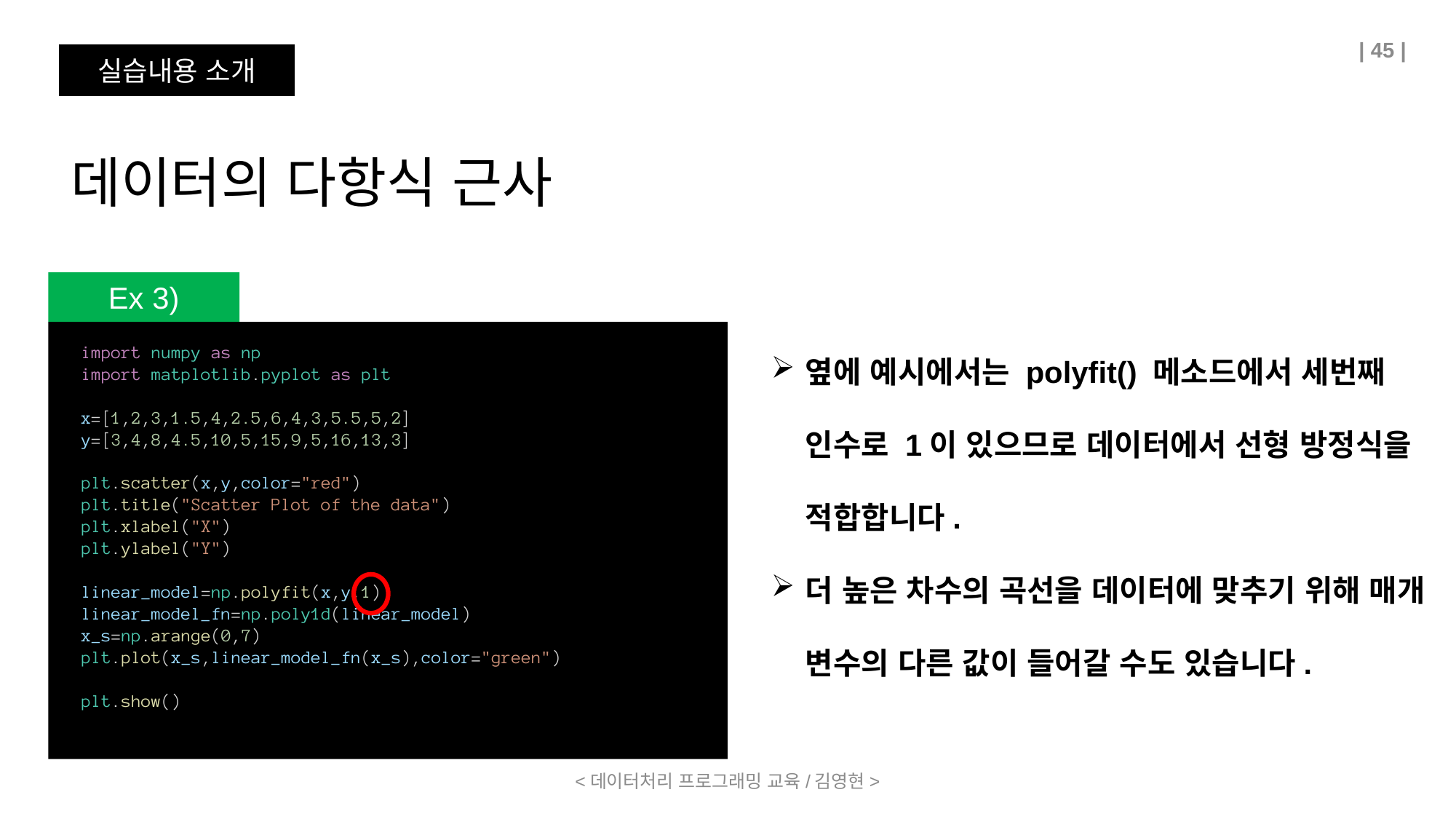

| 45 |
실습내용 소개
데이터의 다항식 근사
Ex 3)
옆에 예시에서는 polyfit() 메소드에서 세번째 인수로 1이 있으므로 데이터에서 선형 방정식을 적합합니다.
더 높은 차수의 곡선을 데이터에 맞추기 위해 매개 변수의 다른 값이 들어갈 수도 있습니다.

import numpy as np
import matplotlib.pyplot as plt
x=[1,2,3,1.5,4,2.5,6,4,3,5.5,5,2]
y=[3,4,8,4.5,10,5,15,9,5,16,13,3]
plt.scatter(x,y,color="red")
plt.title("Scatter Plot of the data")
plt.xlabel("X")
plt.ylabel("Y")
linear_model=np.polyfit(x,y,1)
linear_model_fn=np.poly1d(linear_model)
x_s=np.arange(0,7)
plt.plot(x_s,linear_model_fn(x_s),color="green")
plt.show()

<데이터처리 프로그래밍 교육/김영현>